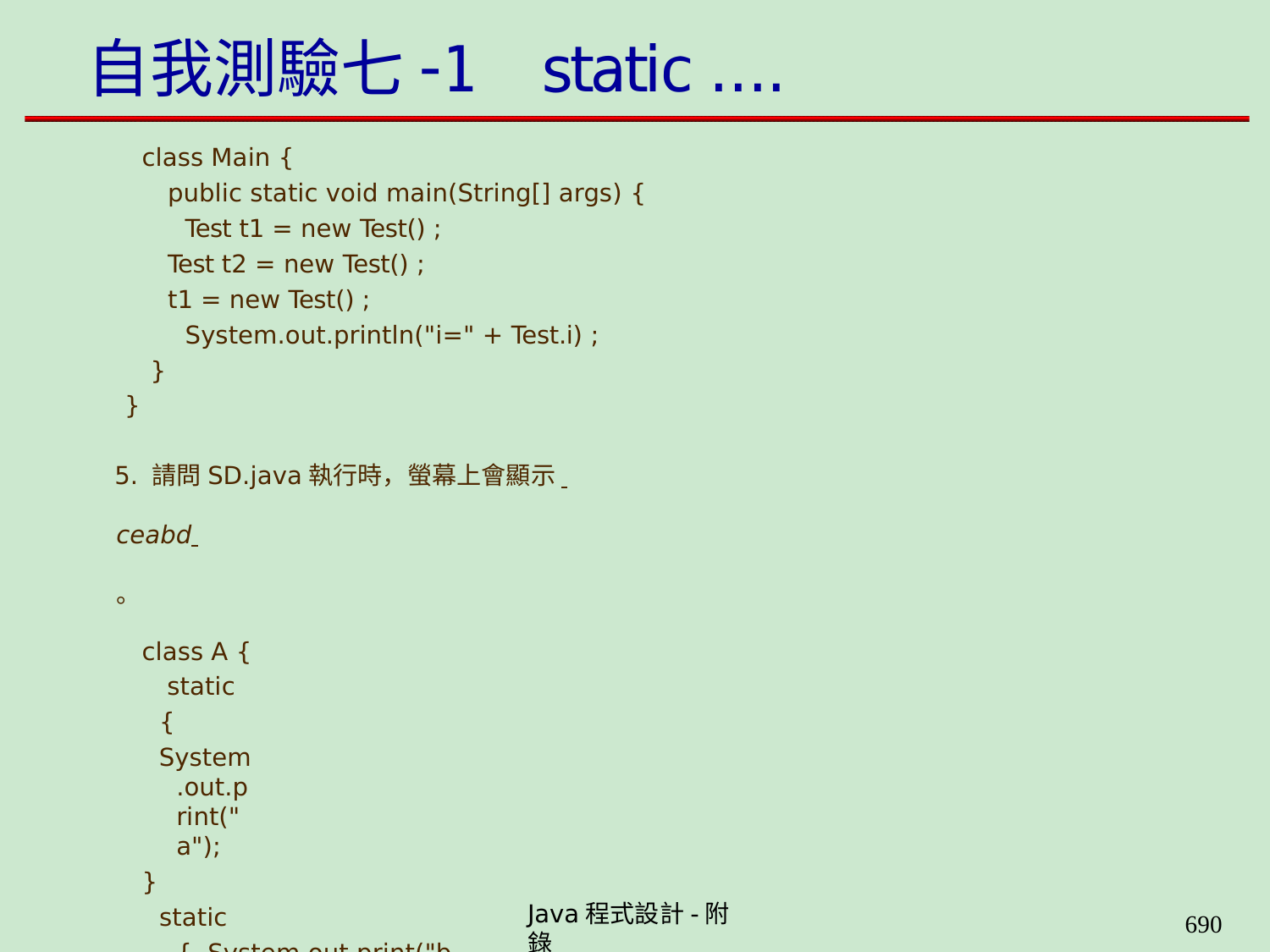

# 自我測驗七-1	static ....
class Main {
public static void main(String[] args) {  Test t1 = new Test() ;
Test t2 = new Test() ;
t1 = new Test() ;  System.out.println("i=" + Test.i) ;
}
}

5. 請問SD.java執行時，螢幕上會顯示  	ceabd 	。

class A {  static {
System.out.print("a");
}
static {  System.out.print("b");
}
}
Java程式設計-附錄
690